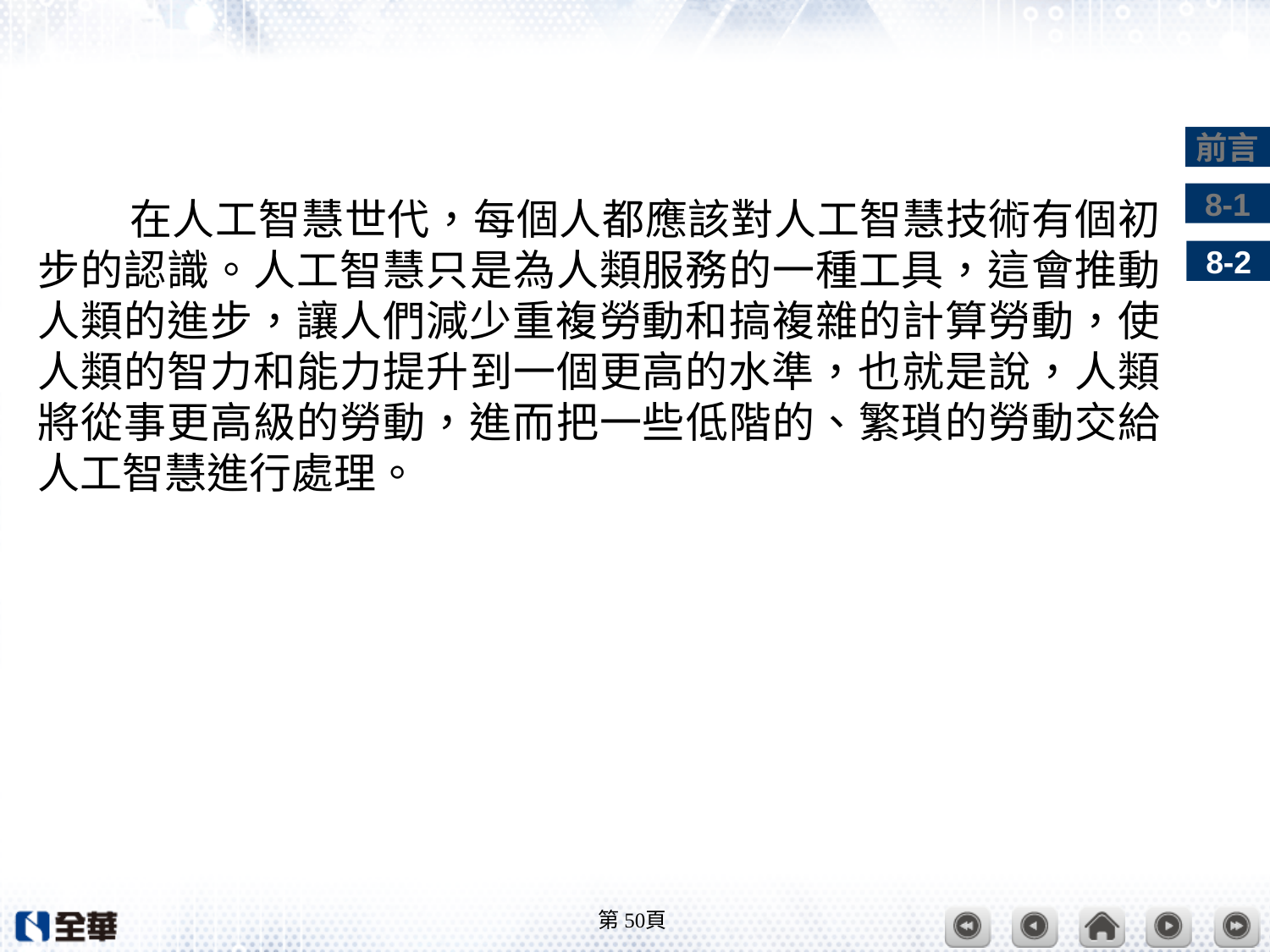

#
        在人工智慧世代，每個人都應該對人工智慧技術有個初步的認識。人工智慧只是為人類服務的一種工具，這會推動人類的進步，讓人們減少重複勞動和搞複雜的計算勞動，使人類的智力和能力提升到一個更高的水準，也就是說，人類將從事更高級的勞動，進而把一些低階的、繁瑣的勞動交給人工智慧進行處理。